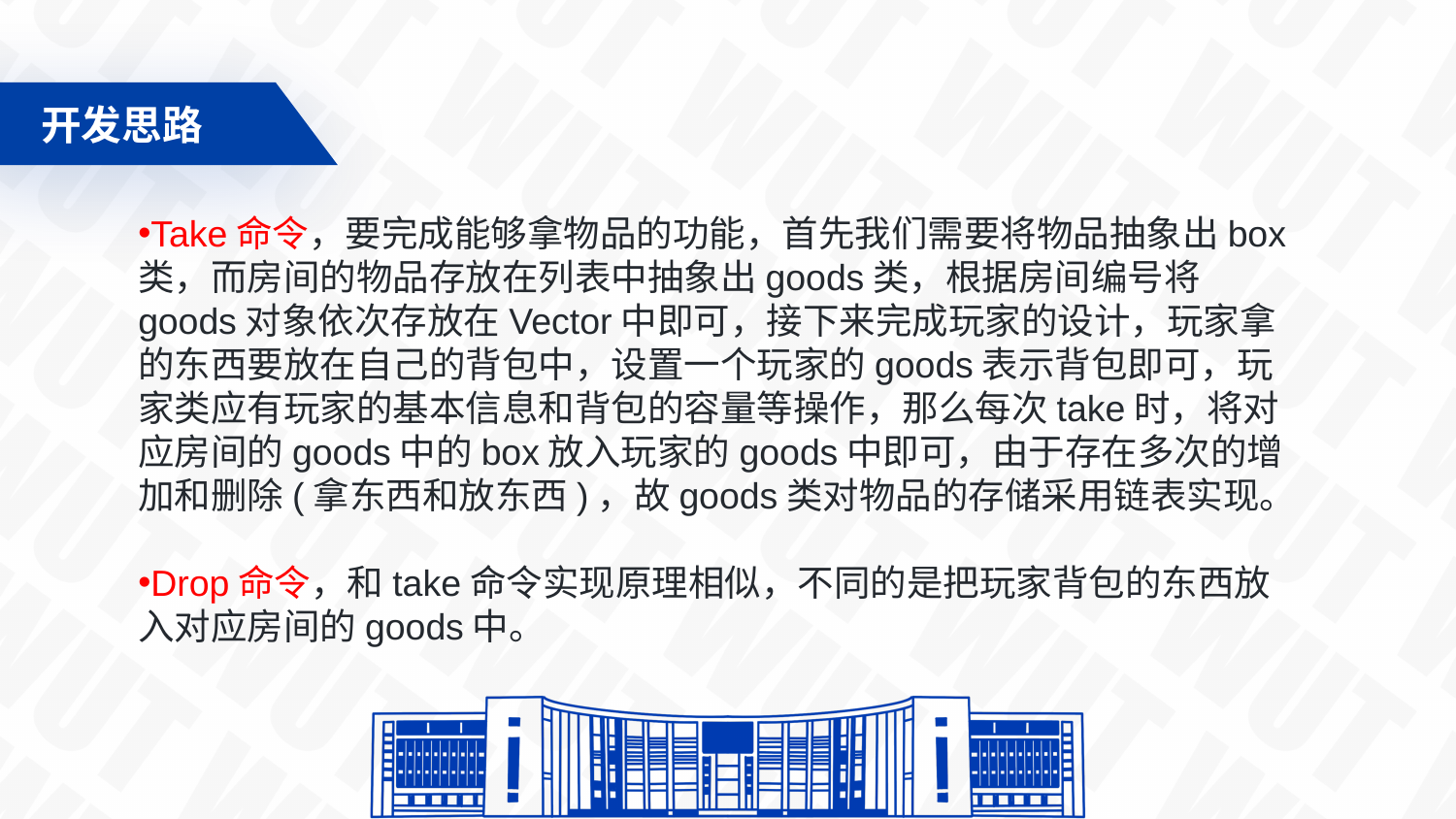

开发思路
Take命令，要完成能够拿物品的功能，首先我们需要将物品抽象出box类，而房间的物品存放在列表中抽象出goods类，根据房间编号将goods对象依次存放在Vector中即可，接下来完成玩家的设计，玩家拿的东西要放在自己的背包中，设置一个玩家的goods表示背包即可，玩家类应有玩家的基本信息和背包的容量等操作，那么每次take时，将对应房间的goods中的box放入玩家的goods中即可，由于存在多次的增加和删除(拿东西和放东西)，故goods类对物品的存储采用链表实现。

Drop命令，和take命令实现原理相似，不同的是把玩家背包的东西放入对应房间的goods中。